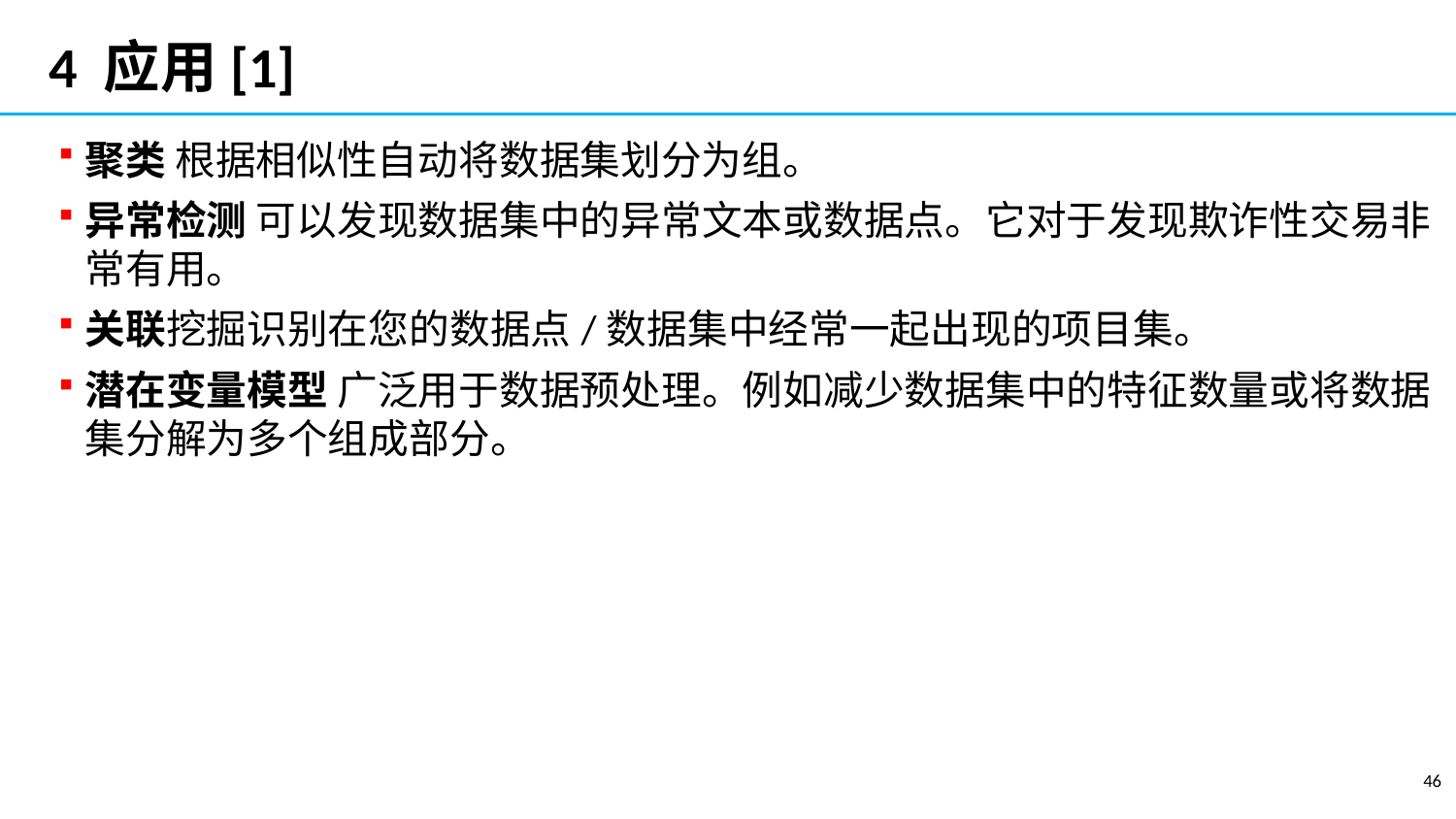

# 4 应用[1]

聚类 根据相似性自动将数据集划分为组。
异常检测 可以发现数据集中的异常文本或数据点。它对于发现欺诈性交易非常有用。
关联挖掘识别在您的数据点/数据集中经常一起出现的项目集。
潜在变量模型 广泛用于数据预处理。例如减少数据集中的特征数量或将数据集分解为多个组成部分。
46